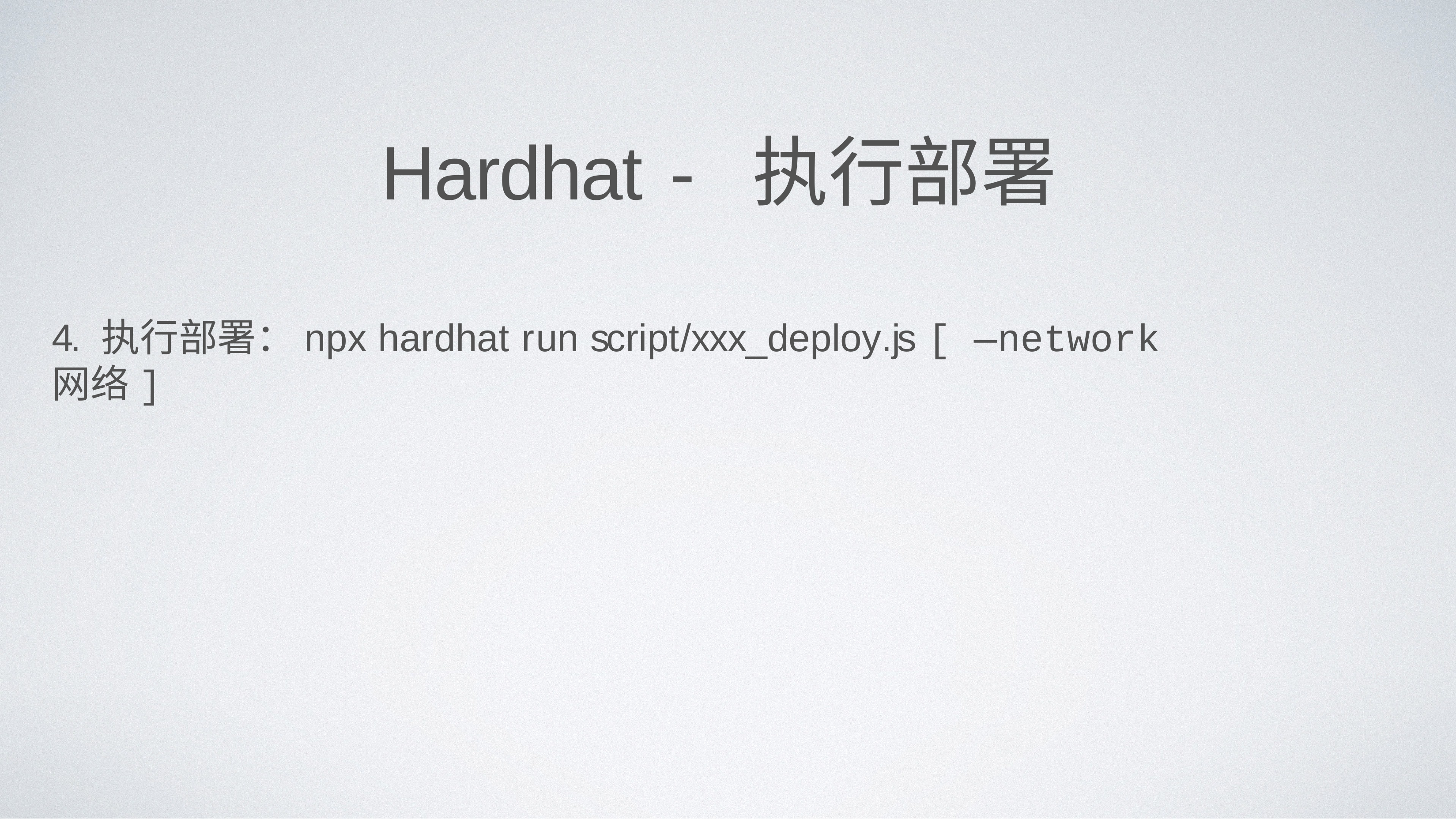

# Hardhat - 执⾏部署
4. 执⾏部署：npx hardhat run script/xxx_deploy.js [ —network ⽹络]